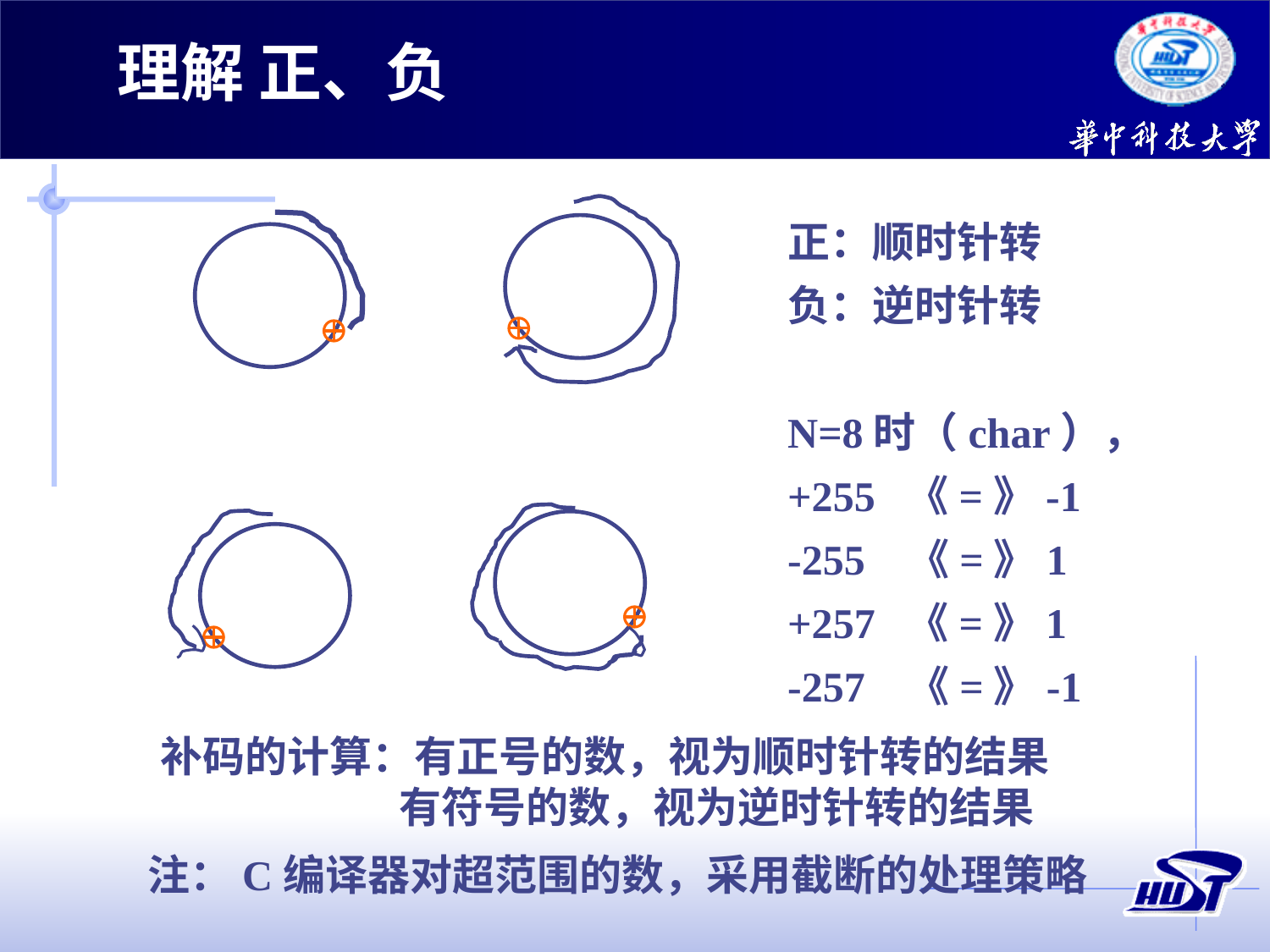

理解 正、负

正：顺时针转
负：逆时针转

N=8时（char），
+255  《=》-1
-255   《=》1
+257  《=》1
-257   《=》-1

补码的计算：有正号的数，视为顺时针转的结果
                        有符号的数，视为逆时针转的结果
注：C编译器对超范围的数，采用截断的处理策略